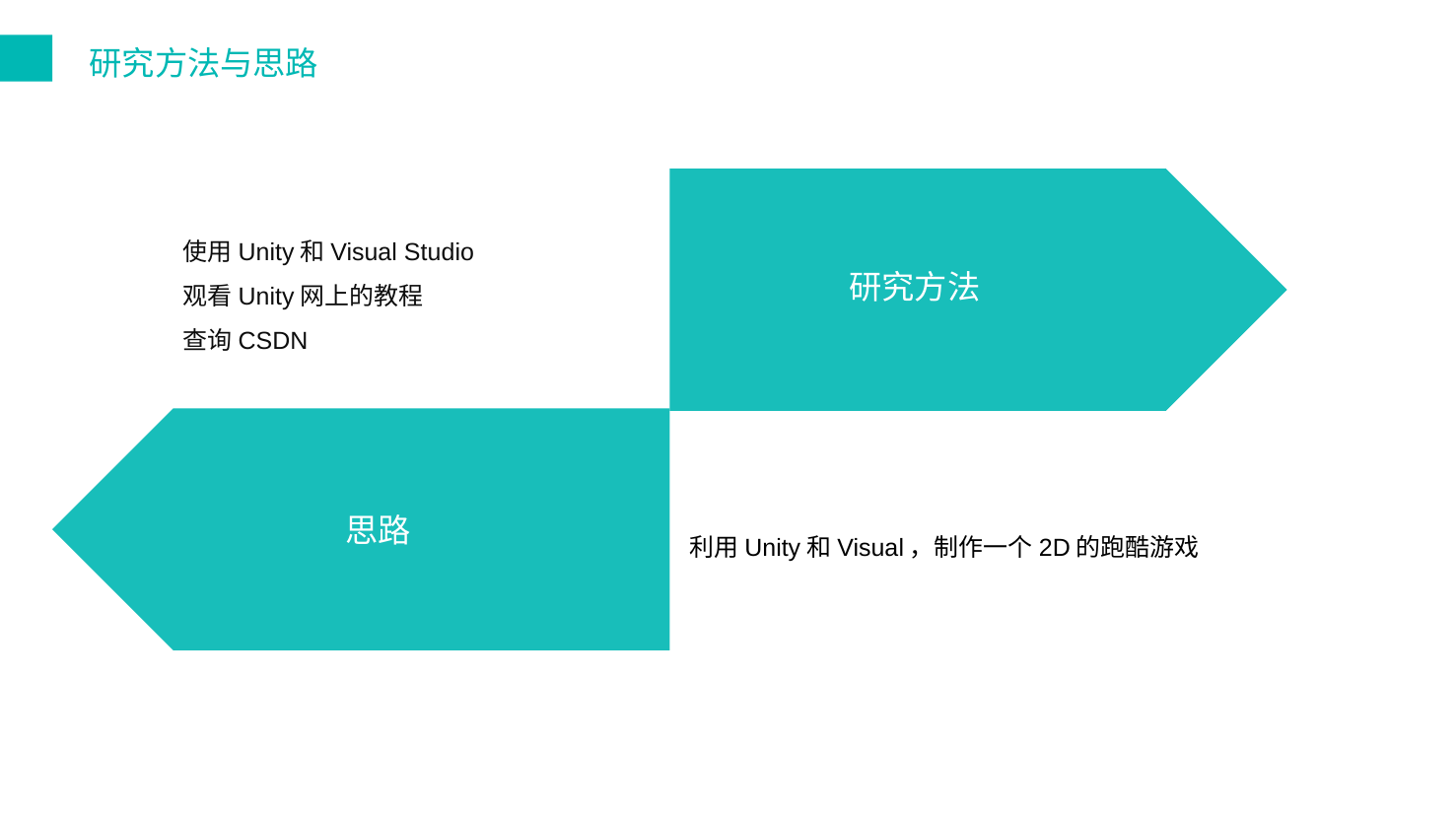

研究方法与思路

使用Unity和Visual Studio
观看Unity网上的教程
查询CSDN
研究方法

思路
利用Unity和Visual，制作一个2D的跑酷游戏
对比三：640万